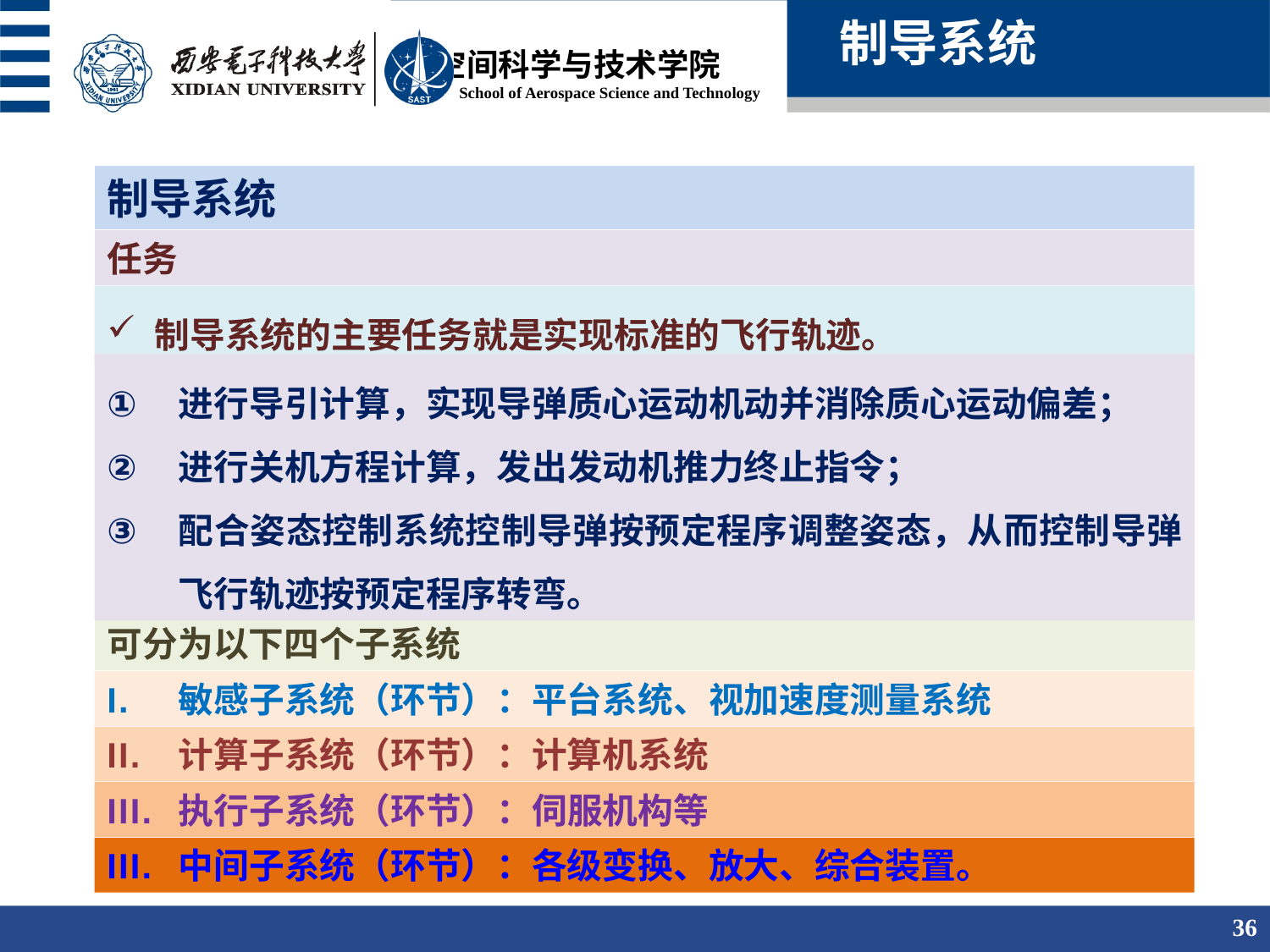

制导系统
制导系统
任务
制导系统的主要任务就是实现标准的飞行轨迹。
进行导引计算，实现导弹质心运动机动并消除质心运动偏差；
进行关机方程计算，发出发动机推力终止指令；
配合姿态控制系统控制导弹按预定程序调整姿态，从而控制导弹飞行轨迹按预定程序转弯。
可分为以下四个子系统
敏感子系统（环节）：平台系统、视加速度测量系统
计算子系统（环节）：计算机系统
执行子系统（环节）：伺服机构等
中间子系统（环节）：各级变换、放大、综合装置。